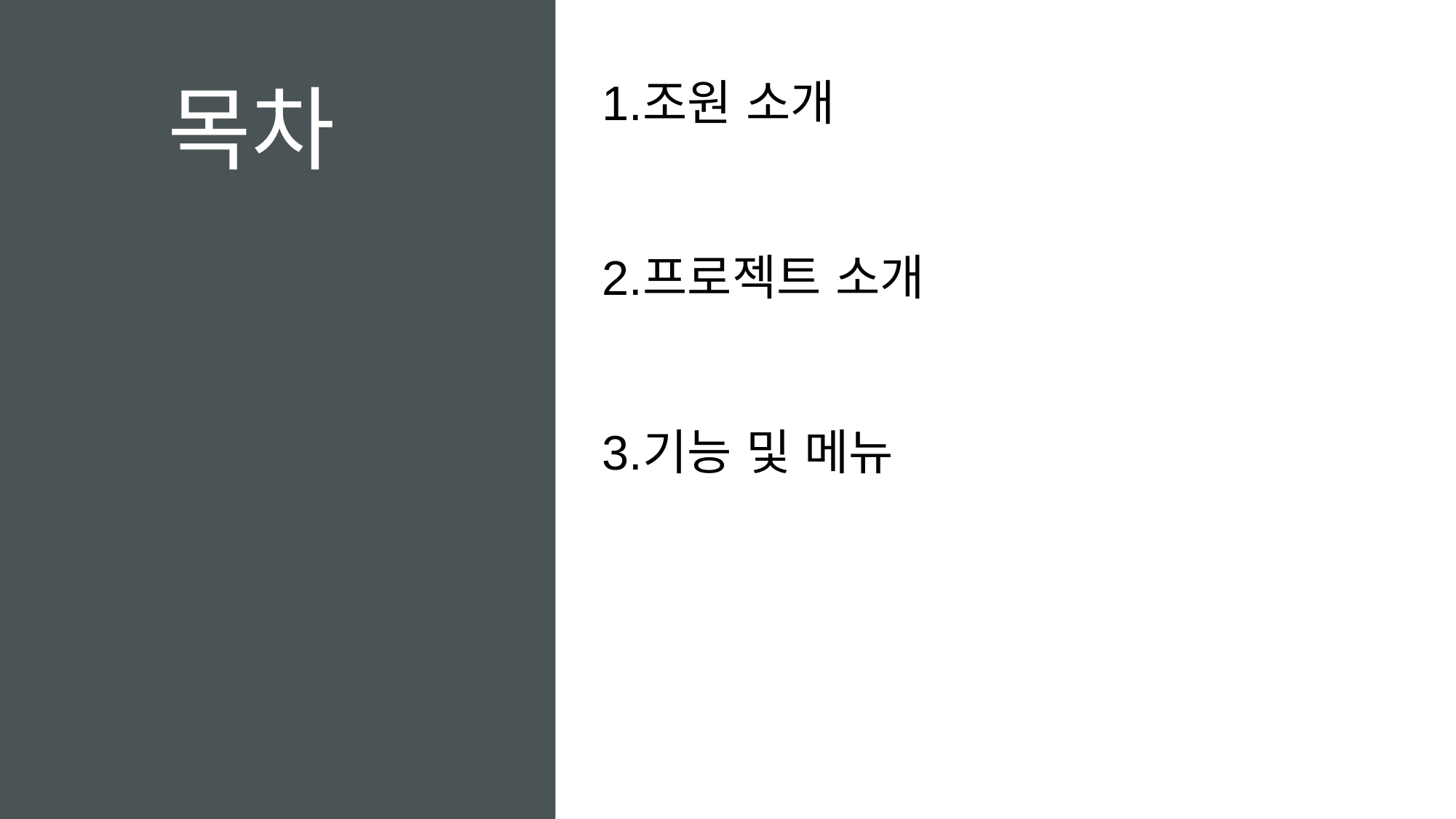

목차
조원 소개

프로젝트 소개

기능 및 메뉴